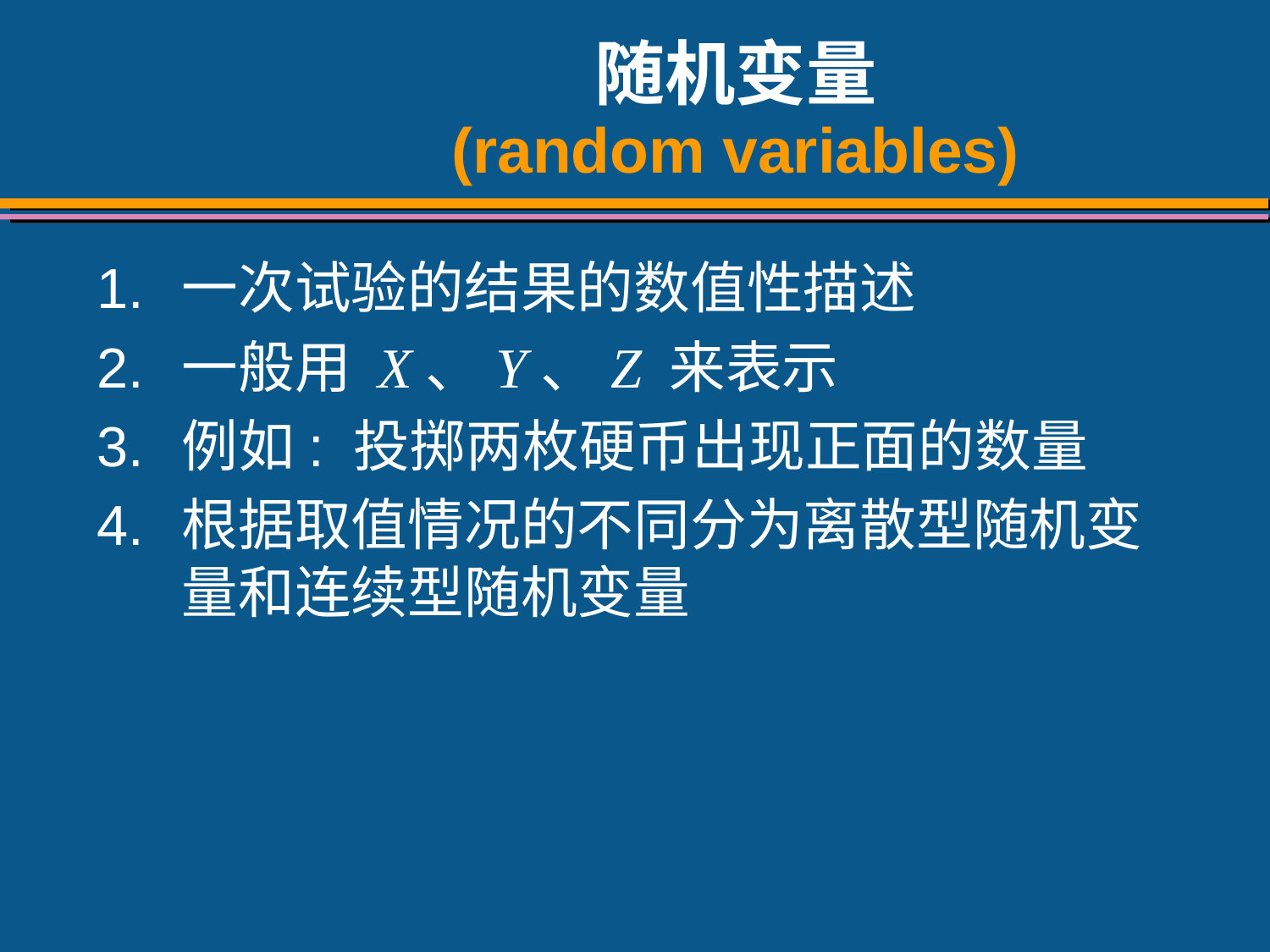

# 随机变量 (random variables)
一次试验的结果的数值性描述
一般用 X、Y、Z 来表示
例如: 投掷两枚硬币出现正面的数量
根据取值情况的不同分为离散型随机变量和连续型随机变量